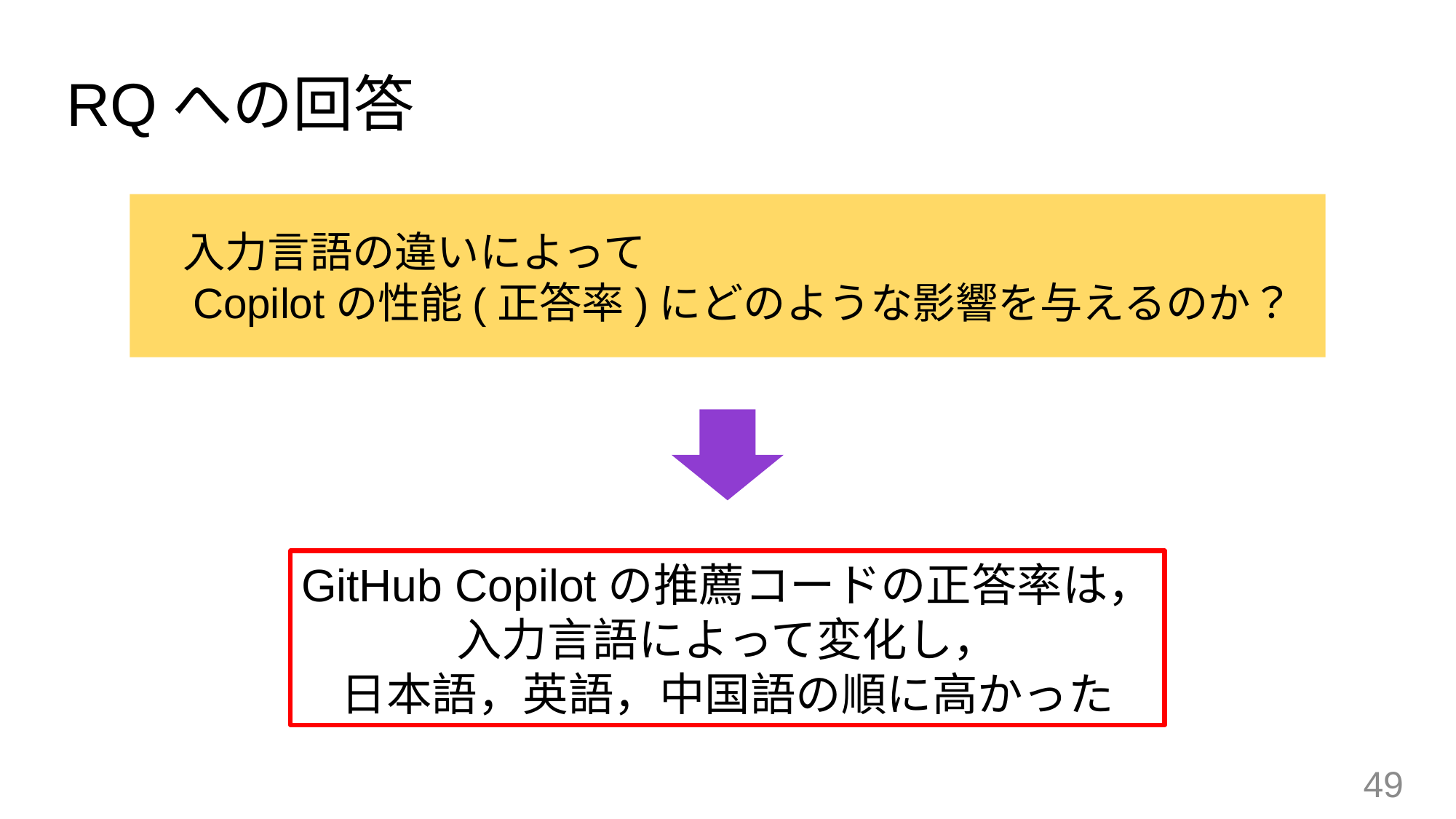

# RQへの回答
　入力言語の違いによって
　Copilotの性能(正答率)にどのような影響を与えるのか？

GitHub Copilotの推薦コードの正答率は，
入力言語によって変化し，
日本語，英語，中国語の順に高かった
49